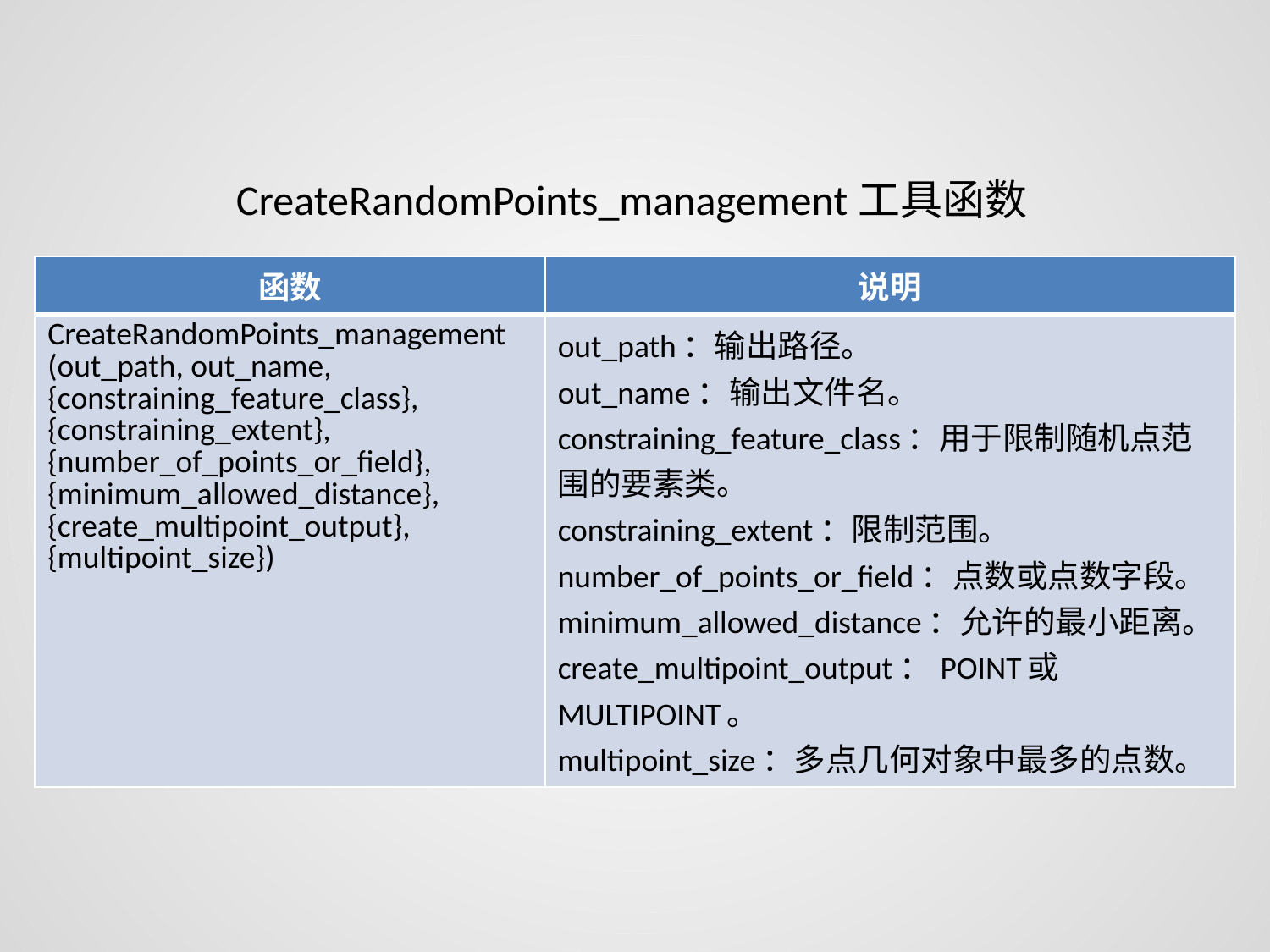

CreateRandomPoints_management工具函数
| 函数 | 说明 |
| --- | --- |
| CreateRandomPoints\_management (out\_path, out\_name, {constraining\_feature\_class}, {constraining\_extent}, {number\_of\_points\_or\_field}, {minimum\_allowed\_distance}, {create\_multipoint\_output}, {multipoint\_size}) | out\_path：输出路径。 out\_name：输出文件名。 constraining\_feature\_class：用于限制随机点范围的要素类。 constraining\_extent：限制范围。 number\_of\_points\_or\_field：点数或点数字段。 minimum\_allowed\_distance：允许的最小距离。 create\_multipoint\_output：POINT或MULTIPOINT。 multipoint\_size：多点几何对象中最多的点数。 |